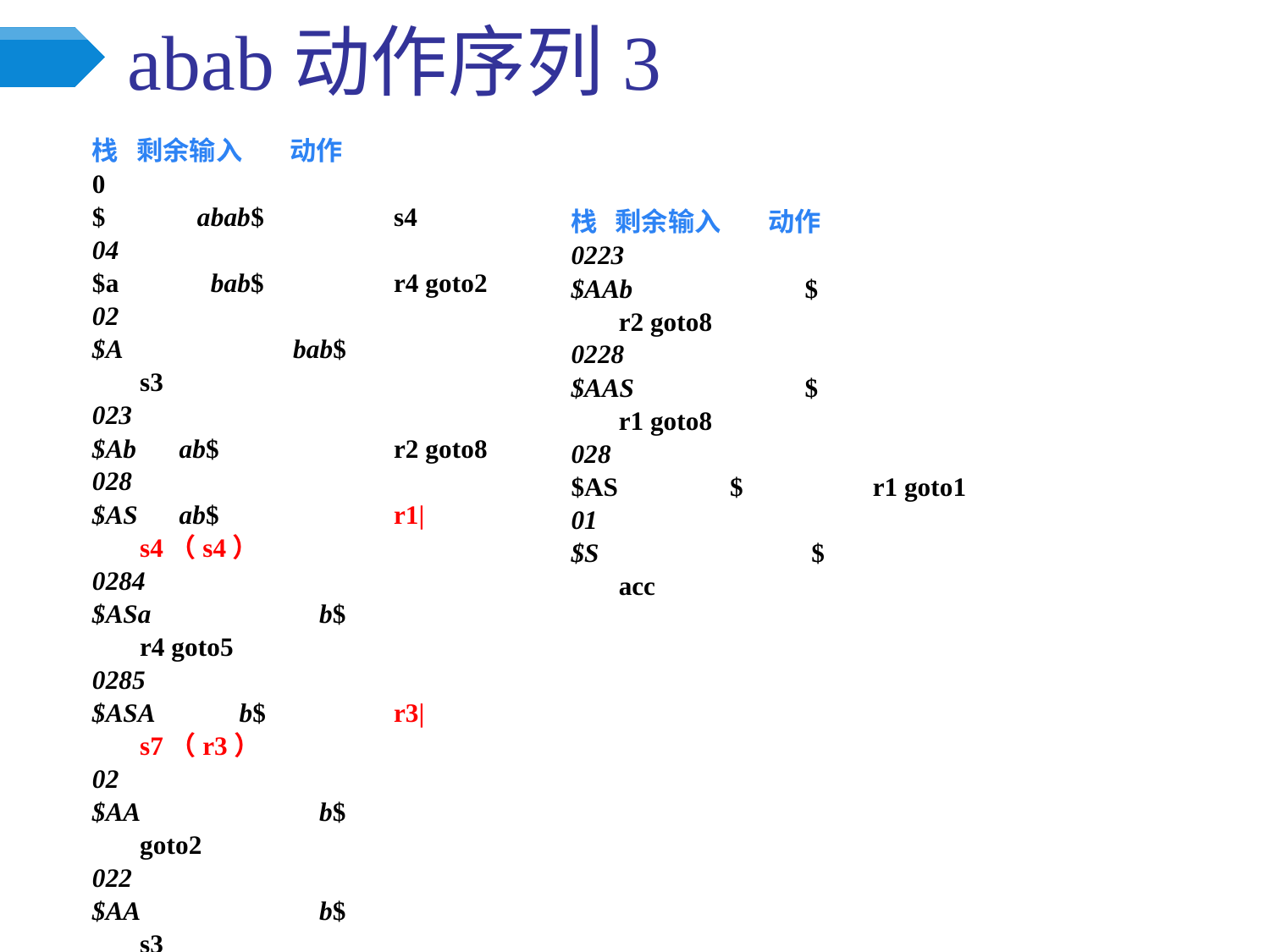

# abab动作序列3
栈   剩余输入        动作
0
$              abab$		s4
04
$a              bab$		r4 goto2
02
$A		    bab$	      	s3
023
$Ab	      ab$	      	r2 goto8
028
$AS	      ab$	      	r1|s4（s4）
0284
$ASa	        b$	      	r4 goto5
0285
$ASA             b$	      	r3|s7（r3）
02
$AA	        b$	      	goto2
022
$AA	        b$	      	s3

栈   剩余输入        动作
0223
$AAb	         $	      	r2 goto8
0228
$AAS	         $	      	r1 goto8
028
$AS                 $		r1 goto1
01
$S	      	          $	      	acc